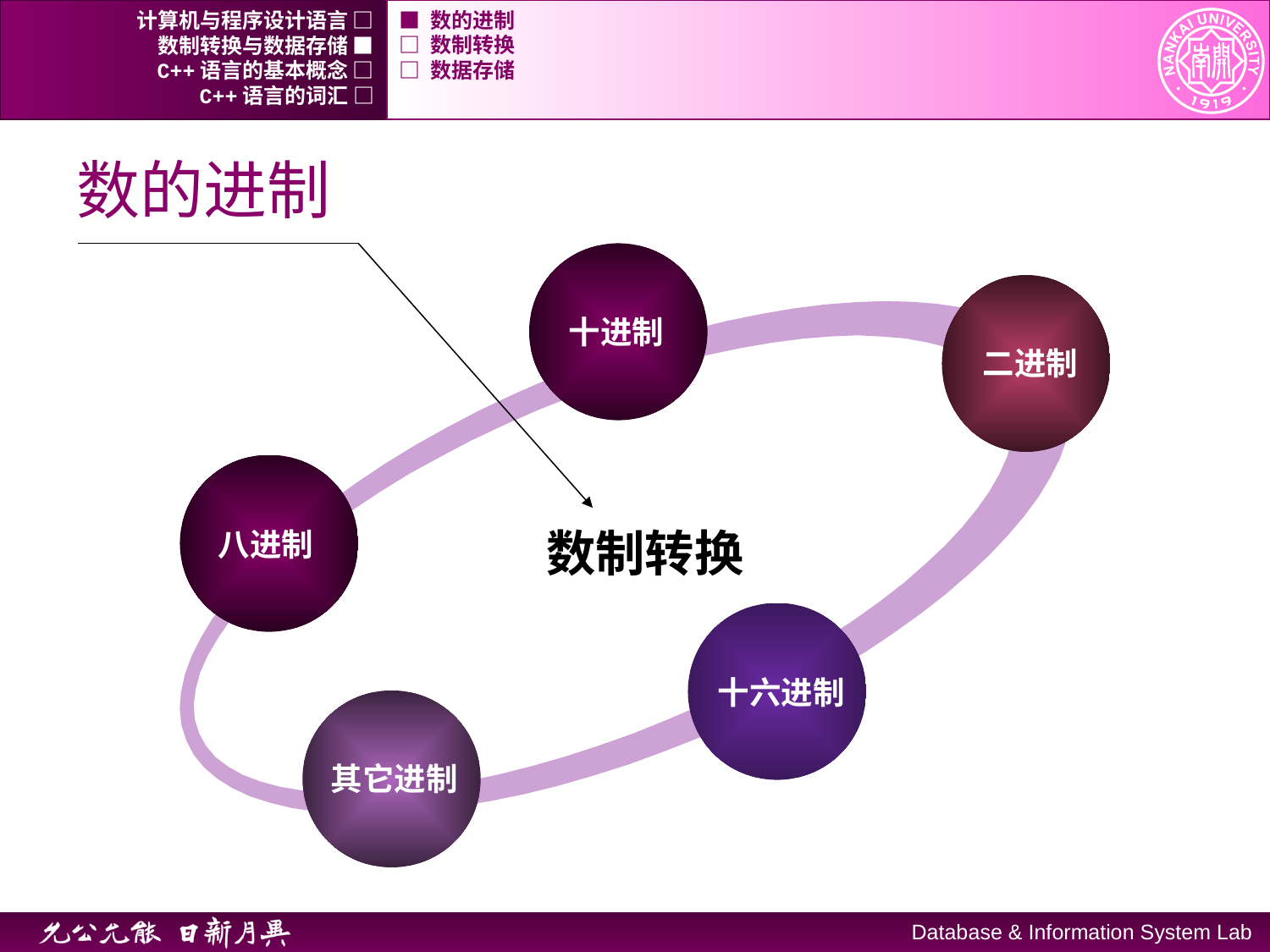

计算机与程序设计语言 □
■ 数的进制
数制转换与数据存储 ■
□ 数制转换
C++语言的基本概念 □
□ 数据存储
C++语言的词汇 □
# 数的进制

十进制
二进制

数制转换
八进制

十六进制

其它进制